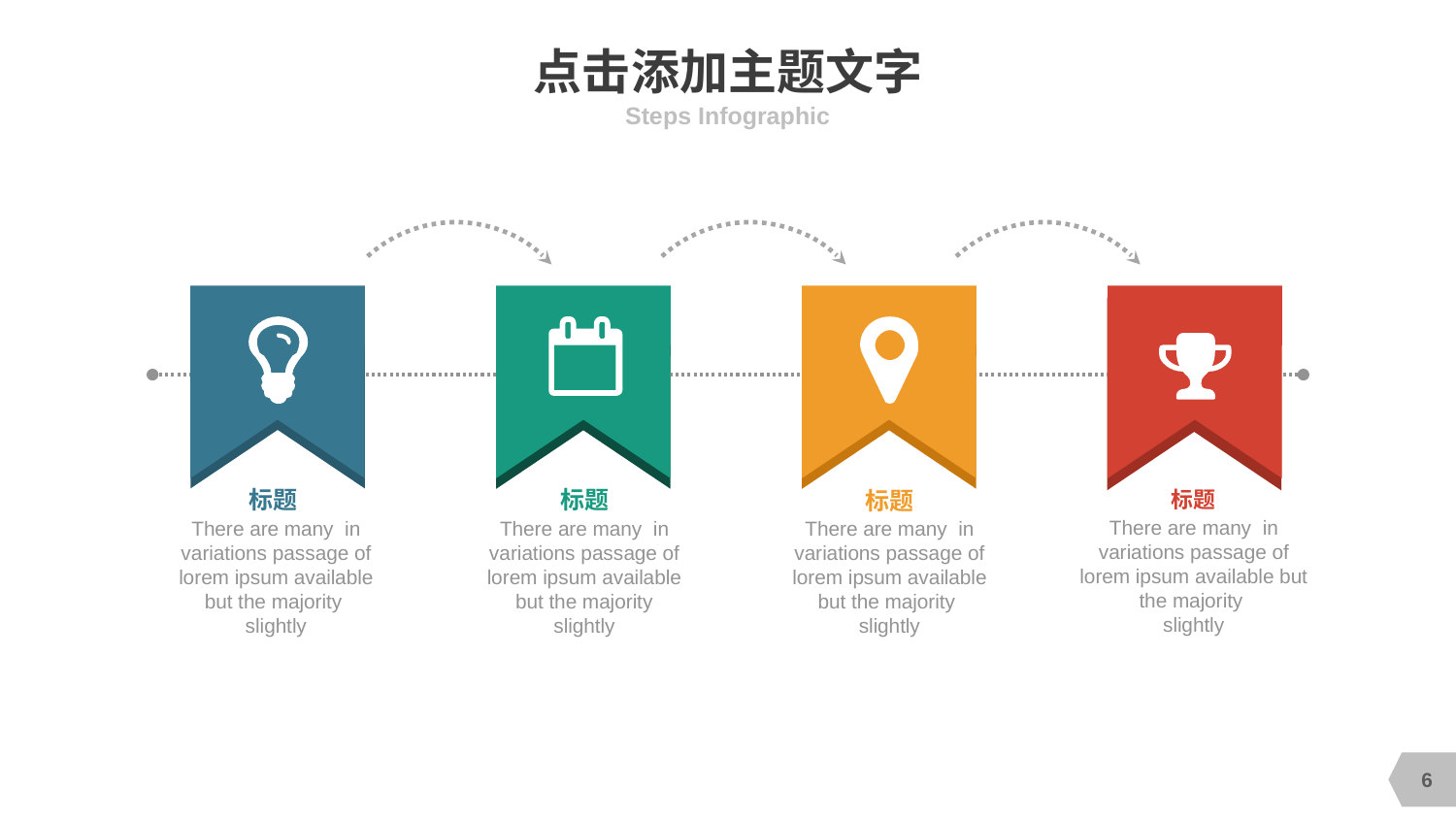

# 点击添加主题文字
Steps Infographic

标题
There are many  in variations passage of lorem ipsum available but the majority
slightly
标题
There are many  in variations passage of lorem ipsum available
 but the majority
slightly
标题
There are many  in variations passage of lorem ipsum available but the majority
slightly
标题
There are many  in variations passage of lorem ipsum available but the majority
slightly
6